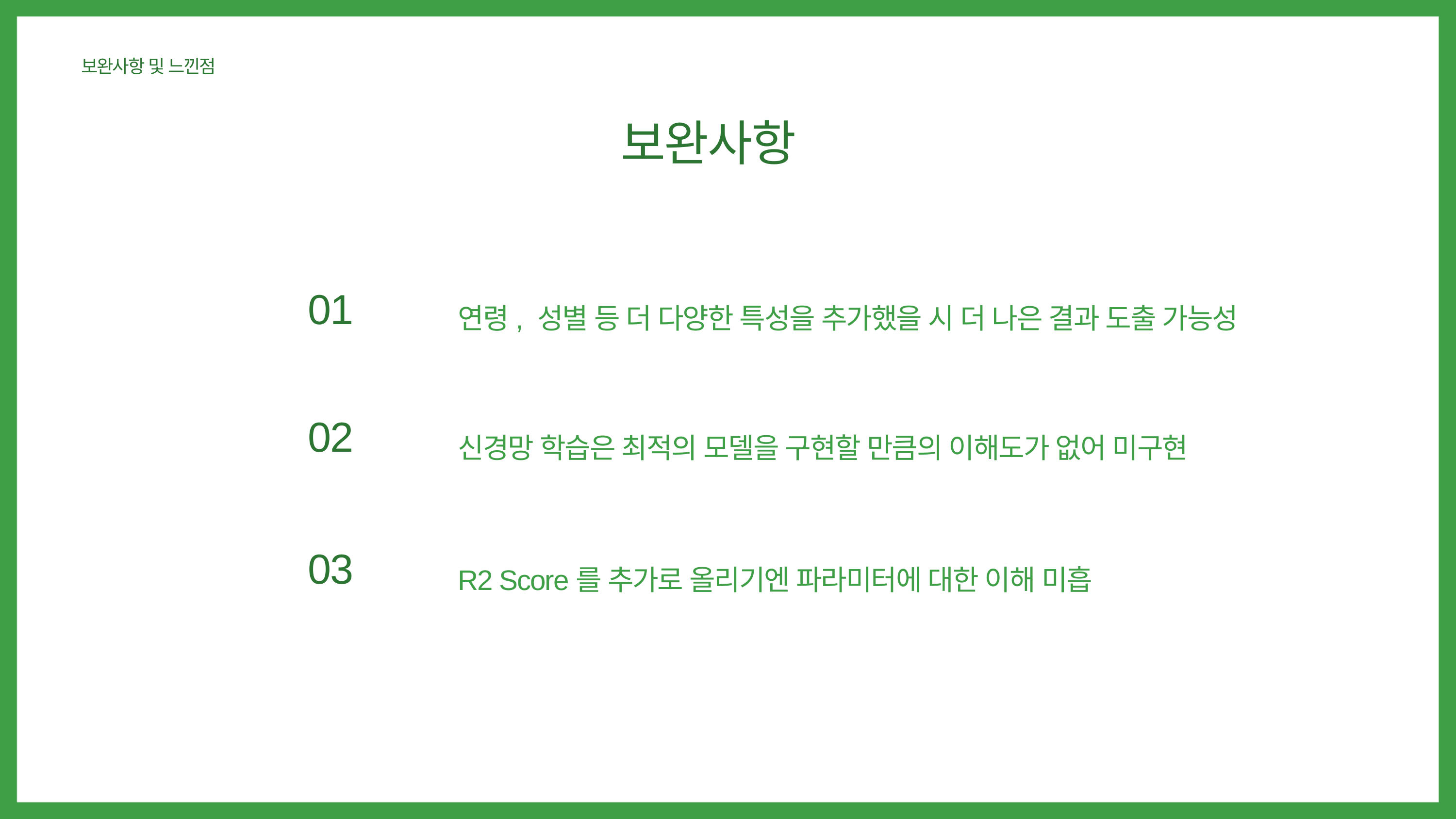

보완사항 및 느낀점
보완사항
01
연령, 성별 등 더 다양한 특성을 추가했을 시 더 나은 결과 도출 가능성
02
신경망 학습은 최적의 모델을 구현할 만큼의 이해도가 없어 미구현
03
R2 Score를 추가로 올리기엔 파라미터에 대한 이해 미흡